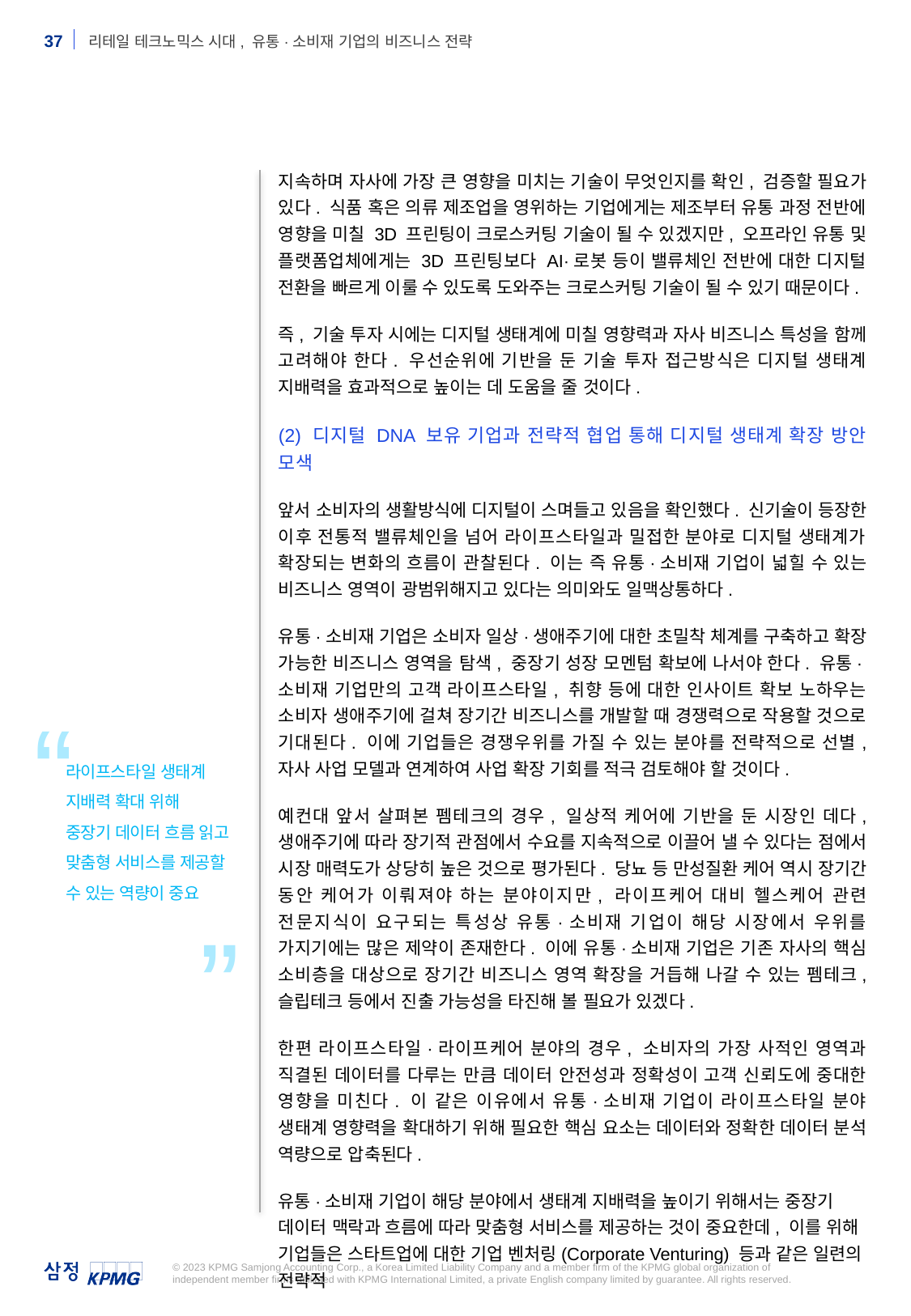

지속하며 자사에 가장 큰 영향을 미치는 기술이 무엇인지를 확인, 검증할 필요가 있다. 식품 혹은 의류 제조업을 영위하는 기업에게는 제조부터 유통 과정 전반에 영향을 미칠 3D 프린팅이 크로스커팅 기술이 될 수 있겠지만, 오프라인 유통 및 플랫폼업체에게는 3D 프린팅보다 AI·로봇 등이 밸류체인 전반에 대한 디지털 전환을 빠르게 이룰 수 있도록 도와주는 크로스커팅 기술이 될 수 있기 때문이다.
즉, 기술 투자 시에는 디지털 생태계에 미칠 영향력과 자사 비즈니스 특성을 함께 고려해야 한다. 우선순위에 기반을 둔 기술 투자 접근방식은 디지털 생태계 지배력을 효과적으로 높이는 데 도움을 줄 것이다.
(2) 디지털 DNA 보유 기업과 전략적 협업 통해 디지털 생태계 확장 방안 모색
앞서 소비자의 생활방식에 디지털이 스며들고 있음을 확인했다. 신기술이 등장한 이후 전통적 밸류체인을 넘어 라이프스타일과 밀접한 분야로 디지털 생태계가 확장되는 변화의 흐름이 관찰된다. 이는 즉 유통·소비재 기업이 넓힐 수 있는 비즈니스 영역이 광범위해지고 있다는 의미와도 일맥상통하다.
유통·소비재 기업은 소비자 일상·생애주기에 대한 초밀착 체계를 구축하고 확장 가능한 비즈니스 영역을 탐색, 중장기 성장 모멘텀 확보에 나서야 한다. 유통·소비재 기업만의 고객 라이프스타일, 취향 등에 대한 인사이트 확보 노하우는 소비자 생애주기에 걸쳐 장기간 비즈니스를 개발할 때 경쟁력으로 작용할 것으로 기대된다. 이에 기업들은 경쟁우위를 가질 수 있는 분야를 전략적으로 선별, 자사 사업 모델과 연계하여 사업 확장 기회를 적극 검토해야 할 것이다.
예컨대 앞서 살펴본 펨테크의 경우, 일상적 케어에 기반을 둔 시장인 데다, 생애주기에 따라 장기적 관점에서 수요를 지속적으로 이끌어 낼 수 있다는 점에서 시장 매력도가 상당히 높은 것으로 평가된다. 당뇨 등 만성질환 케어 역시 장기간 동안 케어가 이뤄져야 하는 분야이지만, 라이프케어 대비 헬스케어 관련 전문지식이 요구되는 특성상 유통·소비재 기업이 해당 시장에서 우위를 가지기에는 많은 제약이 존재한다. 이에 유통·소비재 기업은 기존 자사의 핵심 소비층을 대상으로 장기간 비즈니스 영역 확장을 거듭해 나갈 수 있는 펨테크, 슬립테크 등에서 진출 가능성을 타진해 볼 필요가 있겠다.
한편 라이프스타일·라이프케어 분야의 경우, 소비자의 가장 사적인 영역과 직결된 데이터를 다루는 만큼 데이터 안전성과 정확성이 고객 신뢰도에 중대한 영향을 미친다. 이 같은 이유에서 유통·소비재 기업이 라이프스타일 분야 생태계 영향력을 확대하기 위해 필요한 핵심 요소는 데이터와 정확한 데이터 분석 역량으로 압축된다.
유통·소비재 기업이 해당 분야에서 생태계 지배력을 높이기 위해서는 중장기 데이터 맥락과 흐름에 따라 맞춤형 서비스를 제공하는 것이 중요한데, 이를 위해 기업들은 스타트업에 대한 기업 벤처링(Corporate Venturing) 등과 같은 일련의 전략적
“
라이프스타일 생태계 지배력 확대 위해
중장기 데이터 흐름 읽고 맞춤형 서비스를 제공할 수 있는 역량이 중요
”